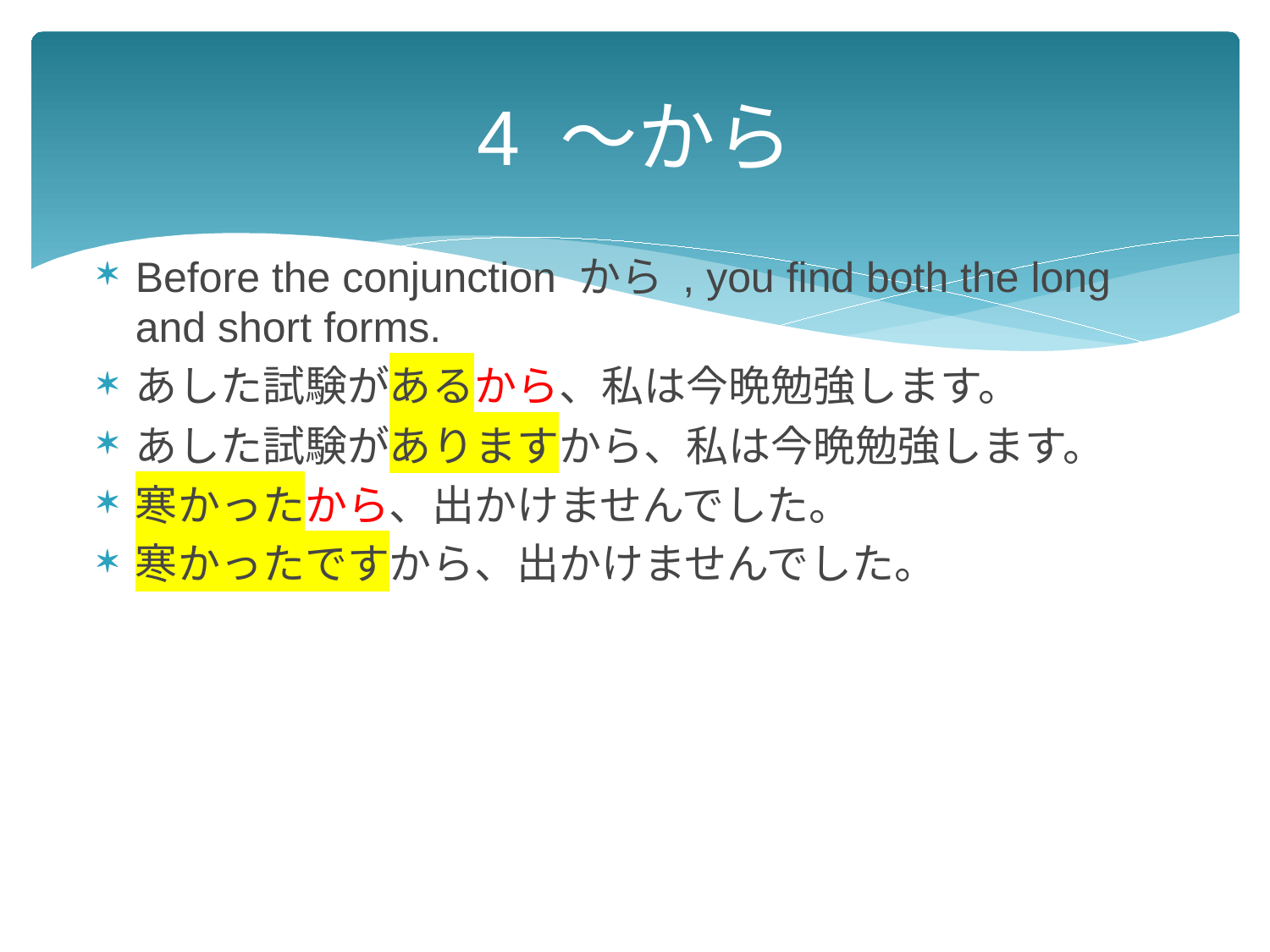

# 4 ～から
Before the conjunction から , you find both the long and short forms.
あした試験があるから、私は今晩勉強します。
あした試験がありますから、私は今晩勉強します。
寒かったから、出かけませんでした。
寒かったですから、出かけませんでした。